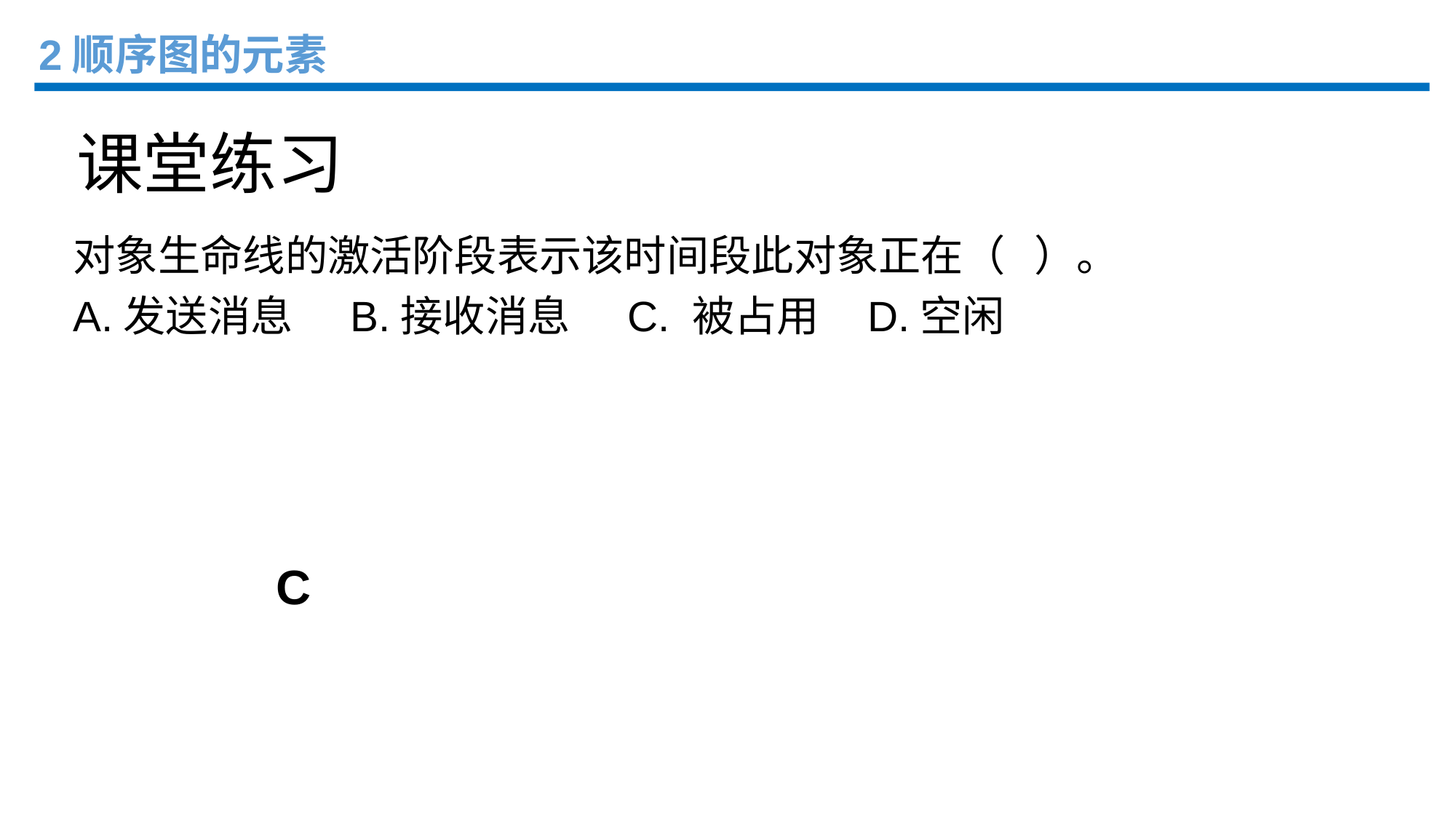

2顺序图的元素
课堂练习
对象生命线的激活阶段表示该时间段此对象正在（   ）。
A.发送消息     B.接收消息     C. 被占用    D.空闲

C